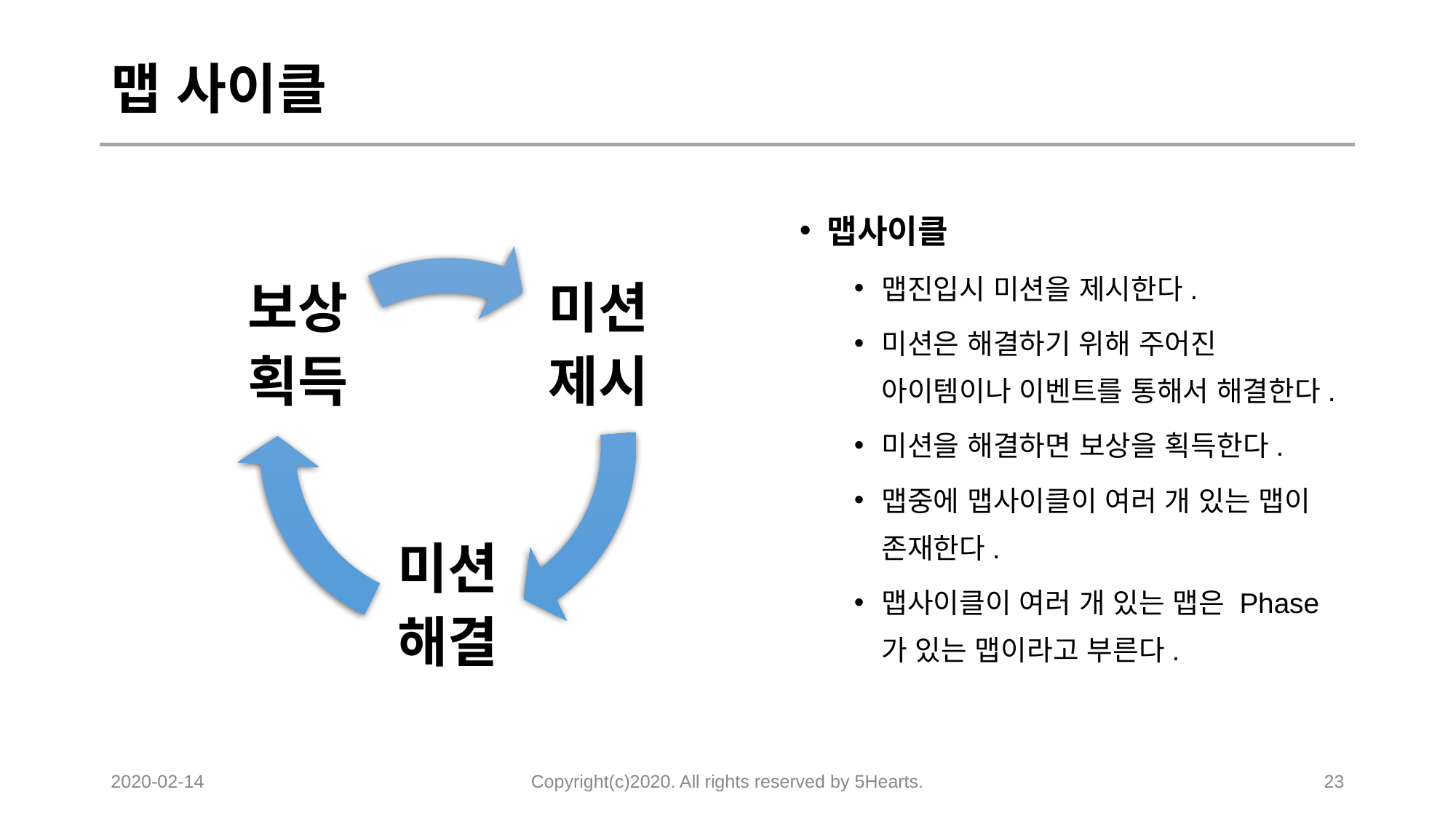

# 맵 사이클
맵사이클
맵진입시 미션을 제시한다.
미션은 해결하기 위해 주어진 아이템이나 이벤트를 통해서 해결한다.
미션을 해결하면 보상을 획득한다.
맵중에 맵사이클이 여러 개 있는 맵이 존재한다.
맵사이클이 여러 개 있는 맵은 Phase가 있는 맵이라고 부른다.

보상

획득

미션

제시

미션

해결
2020-02-14
Copyright(c)2020. All rights reserved by 5Hearts.
23